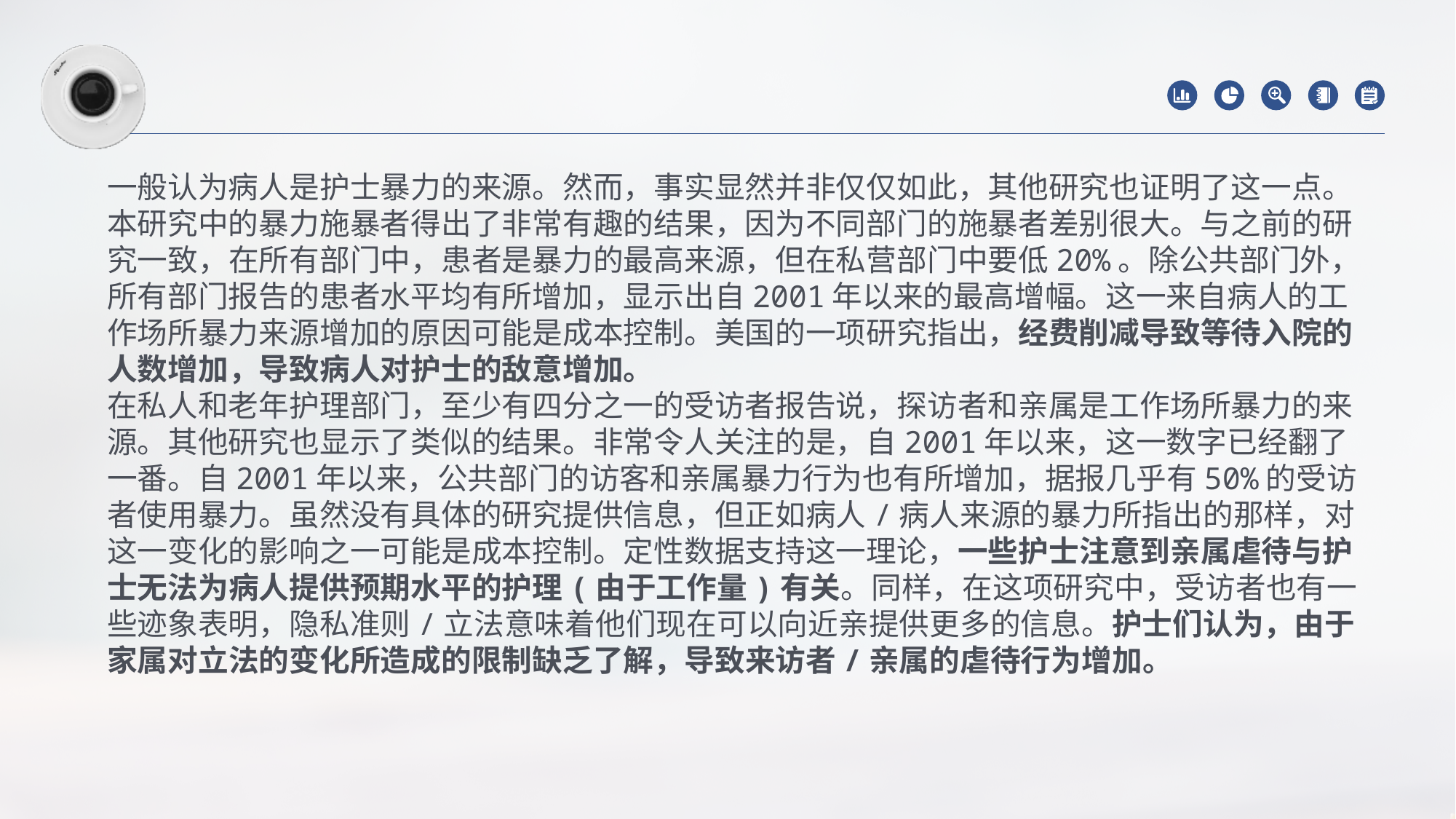

一般认为病人是护士暴力的来源。然而，事实显然并非仅仅如此，其他研究也证明了这一点。本研究中的暴力施暴者得出了非常有趣的结果，因为不同部门的施暴者差别很大。与之前的研究一致，在所有部门中，患者是暴力的最高来源，但在私营部门中要低20%。除公共部门外，所有部门报告的患者水平均有所增加，显示出自2001年以来的最高增幅。这一来自病人的工作场所暴力来源增加的原因可能是成本控制。美国的一项研究指出，经费削减导致等待入院的人数增加，导致病人对护士的敌意增加。
在私人和老年护理部门，至少有四分之一的受访者报告说，探访者和亲属是工作场所暴力的来源。其他研究也显示了类似的结果。非常令人关注的是，自2001年以来，这一数字已经翻了一番。自2001年以来，公共部门的访客和亲属暴力行为也有所增加，据报几乎有50%的受访者使用暴力。虽然没有具体的研究提供信息，但正如病人/病人来源的暴力所指出的那样，对这一变化的影响之一可能是成本控制。定性数据支持这一理论，一些护士注意到亲属虐待与护士无法为病人提供预期水平的护理(由于工作量)有关。同样，在这项研究中，受访者也有一些迹象表明，隐私准则/立法意味着他们现在可以向近亲提供更多的信息。护士们认为，由于家属对立法的变化所造成的限制缺乏了解，导致来访者/亲属的虐待行为增加。